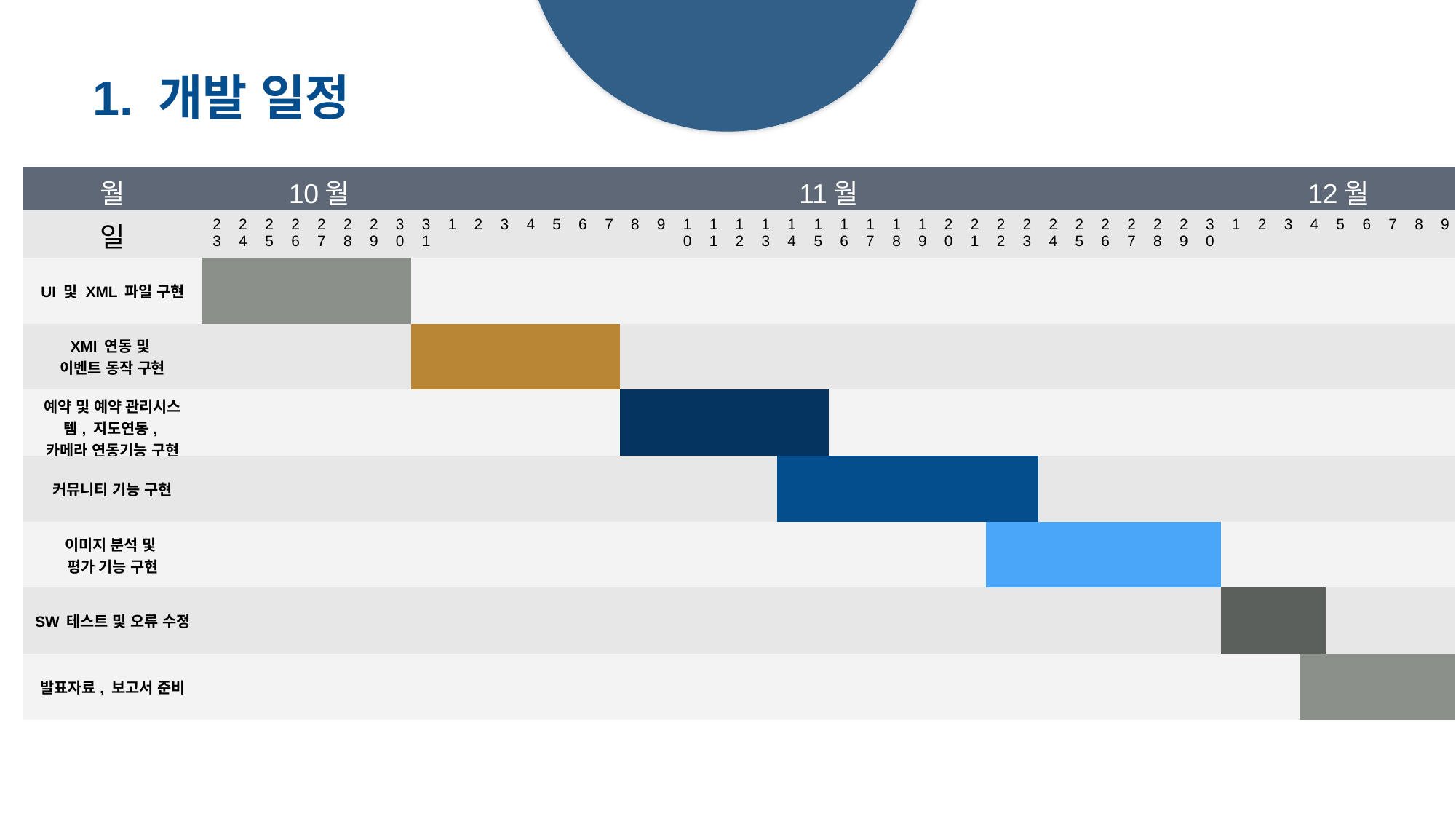

1. 개발 일정
| 월 | 10월 |  |  |  |  |  |  |  |  | 11월 |  |  |  |  |  |  |  |  |  |  |  |  |  |  |  |  |  |  |  |  |  |  |  |  |  |  |  |  |  | 12월 |  |  |  |  |  |  |  |  |
| --- | --- | --- | --- | --- | --- | --- | --- | --- | --- | --- | --- | --- | --- | --- | --- | --- | --- | --- | --- | --- | --- | --- | --- | --- | --- | --- | --- | --- | --- | --- | --- | --- | --- | --- | --- | --- | --- | --- | --- | --- | --- | --- | --- | --- | --- | --- | --- | --- |
| 일 | 23 | 24 | 25 | 26 | 27 | 28 | 29 | 30 | 31 | 1 | 2 | 3 | 4 | 5 | 6 | 7 | 8 | 9 | 10 | 11 | 12 | 13 | 14 | 15 | 16 | 17 | 18 | 19 | 20 | 21 | 22 | 23 | 24 | 25 | 26 | 27 | 28 | 29 | 30 | 1 | 2 | 3 | 4 | 5 | 6 | 7 | 8 | 9 |
| UI 및 XML 파일 구현 |  |  |  |  |  |  |  |  |  |  |  |  |  |  |  |  |  |  |  |  |  |  |  |  |  |  |  |  |  |  |  |  |  |  |  |  |  |  |  |  |  |  |  |  |  |  |  |  |
| XMl 연동 및 이벤트 동작 구현 |  |  |  |  |  |  |  |  |  |  |  |  |  |  |  |  |  |  |  |  |  |  |  |  |  |  |  |  |  |  |  |  |  |  |  |  |  |  |  |  |  |  |  |  |  |  |  |  |
| 예약 및 예약 관리시스템, 지도연동, 카메라 연동기능 구현 |  |  |  |  |  |  |  |  |  |  |  |  |  |  |  |  |  |  |  |  |  |  |  |  |  |  |  |  |  |  |  |  |  |  |  |  |  |  |  |  |  |  |  |  |  |  |  |  |
| 커뮤니티 기능 구현 |  |  |  |  |  |  |  |  |  |  |  |  |  |  |  |  |  |  |  |  |  |  |  |  |  |  |  |  |  |  |  |  |  |  |  |  |  |  |  |  |  |  |  |  |  |  |  |  |
| 이미지 분석 및 평가 기능 구현 |  |  |  |  |  |  |  |  |  |  |  |  |  |  |  |  |  |  |  |  |  |  |  |  |  |  |  |  |  |  |  |  |  |  |  |  |  |  |  |  |  |  |  |  |  |  |  |  |
| SW 테스트 및 오류 수정 |  |  |  |  |  |  |  |  |  |  |  |  |  |  |  |  |  |  |  |  |  |  |  |  |  |  |  |  |  |  |  |  |  |  |  |  |  |  |  |  |  |  |  |  |  |  |  |  |
| 발표자료, 보고서 준비 |  |  |  |  |  |  |  |  |  |  |  |  |  |  |  |  |  |  |  |  |  |  |  |  |  |  |  |  |  |  |  |  |  |  |  |  |  |  |  |  |  |  |  |  |  |  |  |  |
#키워드